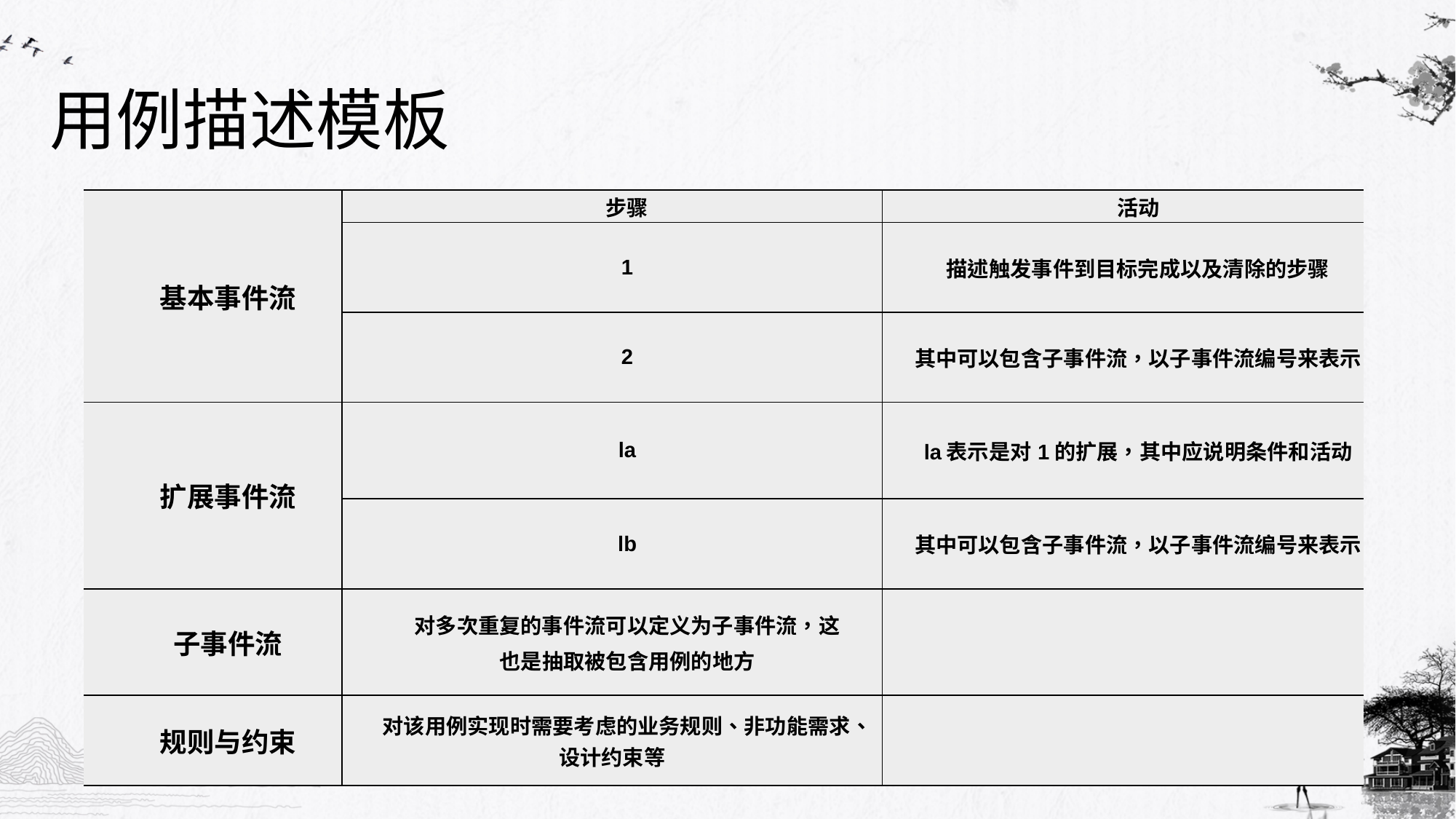

# 用例描述模板
| 基本事件流 | 步骤 | 活动 |
| --- | --- | --- |
|  | 1 | 描述触发事件到目标完成以及清除的步骤 |
|  | 2 | 其中可以包含子事件流，以子事件流编号来表示 |
| 扩展事件流 | la | la表示是对1的扩展，其中应说明条件和活动 |
|  | lb | 其中可以包含子事件流，以子事件流编号来表示 |
| 子事件流 | 对多次重复的事件流可以定义为子事件流，这 也是抽取被包含用例的地方 |  |
| 规则与约束 | 对该用例实现时需要考虑的业务规则、非功能需求、设计约束等 |  |